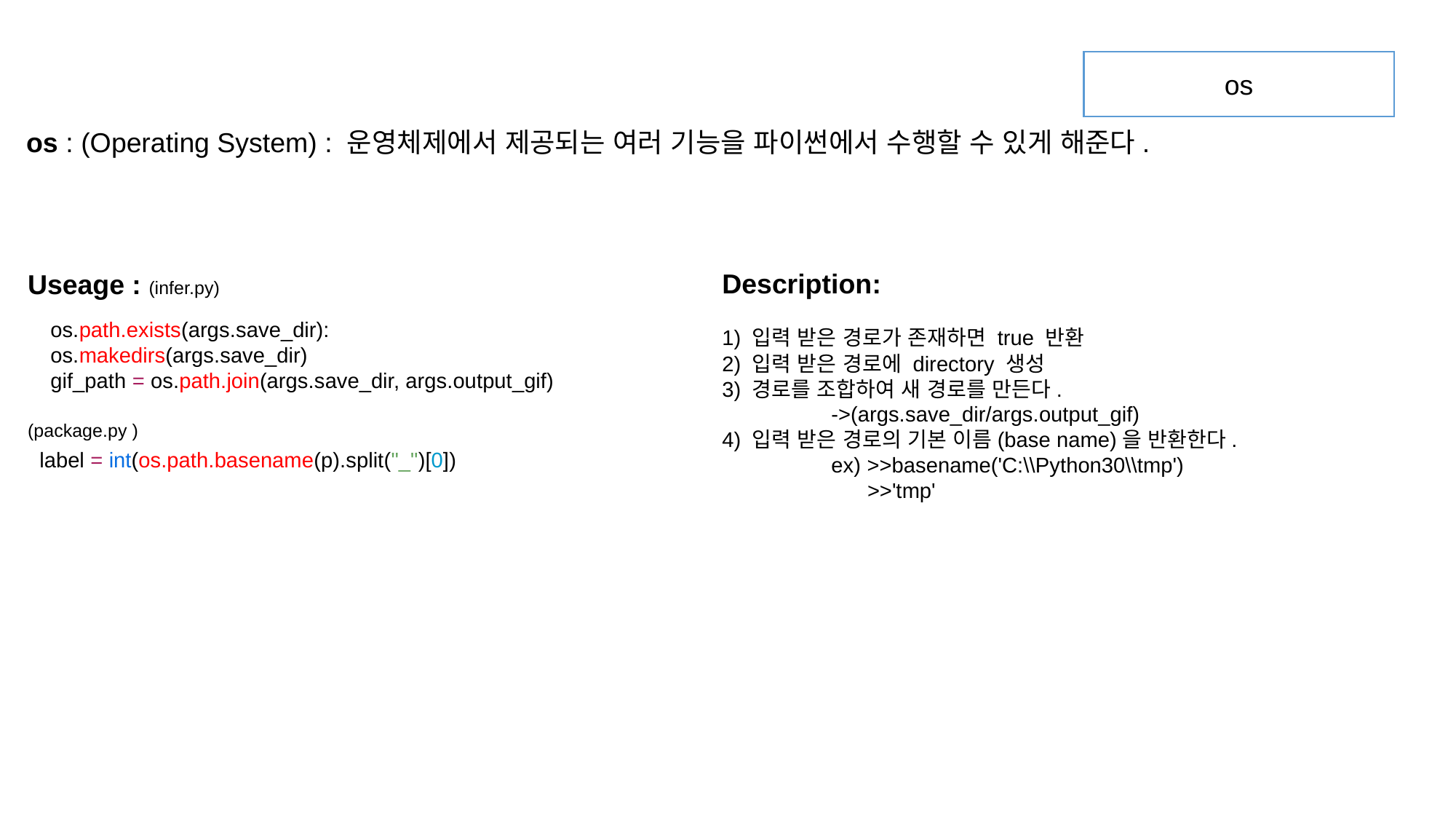

os
 os : (Operating System) : 운영체제에서 제공되는 여러 기능을 파이썬에서 수행할 수 있게 해준다.
Description:

1) 입력 받은 경로가 존재하면 true 반환
2) 입력 받은 경로에 directory 생성
3) 경로를 조합하여 새 경로를 만든다.
	->(args.save_dir/args.output_gif)
4) 입력 받은 경로의 기본 이름(base name)을 반환한다.
	ex) >>basename('C:\\Python30\\tmp')
	      >>'tmp'

Useage : (infer.py)
os.path.exists(args.save_dir):
os.makedirs(args.save_dir)
gif_path = os.path.join(args.save_dir, args.output_gif)
(package.py )
label = int(os.path.basename(p).split("_")[0])